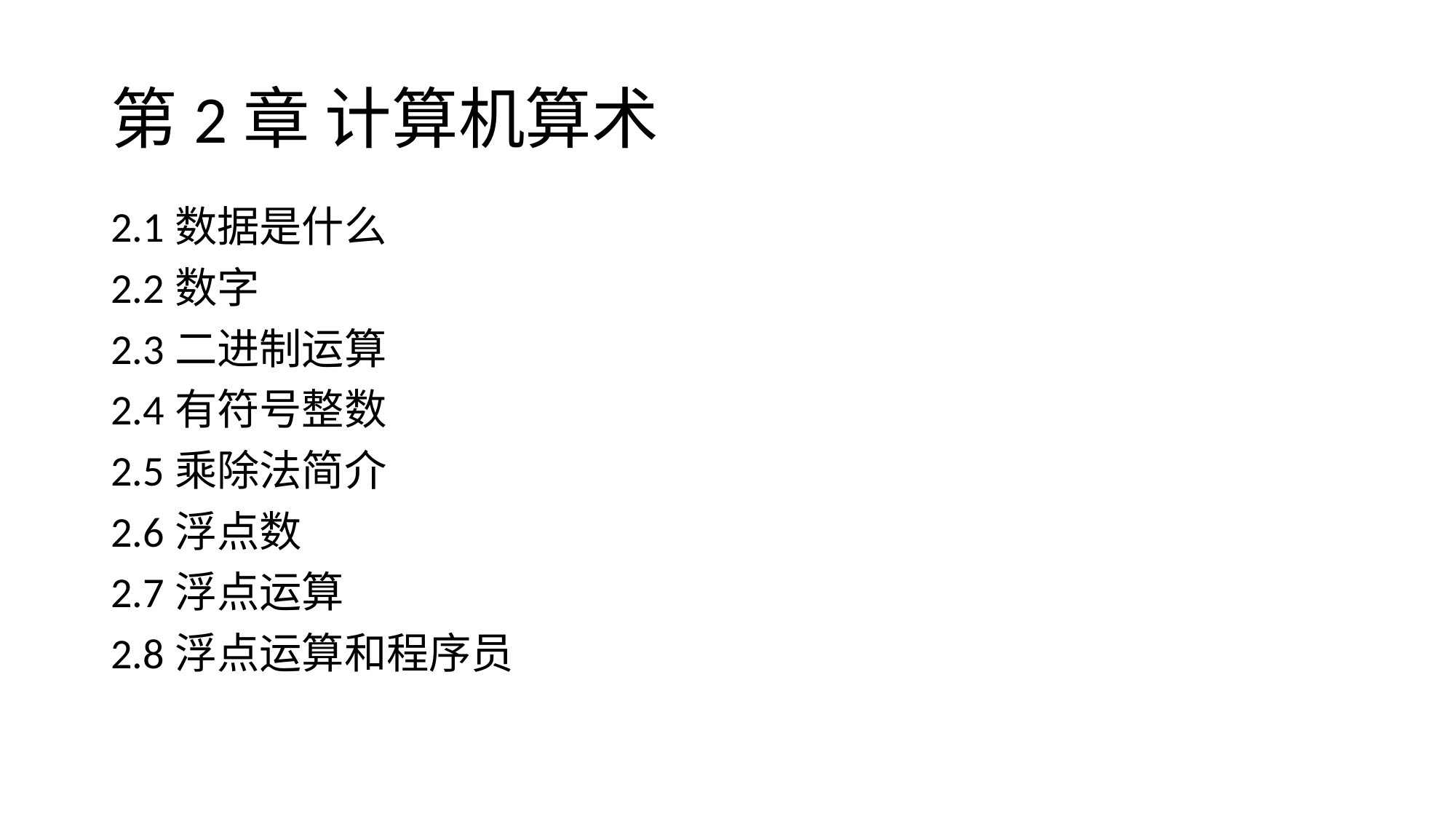

# 第2章 计算机算术
2.1数据是什么
2.2数字
2.3二进制运算
2.4有符号整数
2.5乘除法简介
2.6浮点数
2.7浮点运算
2.8浮点运算和程序员